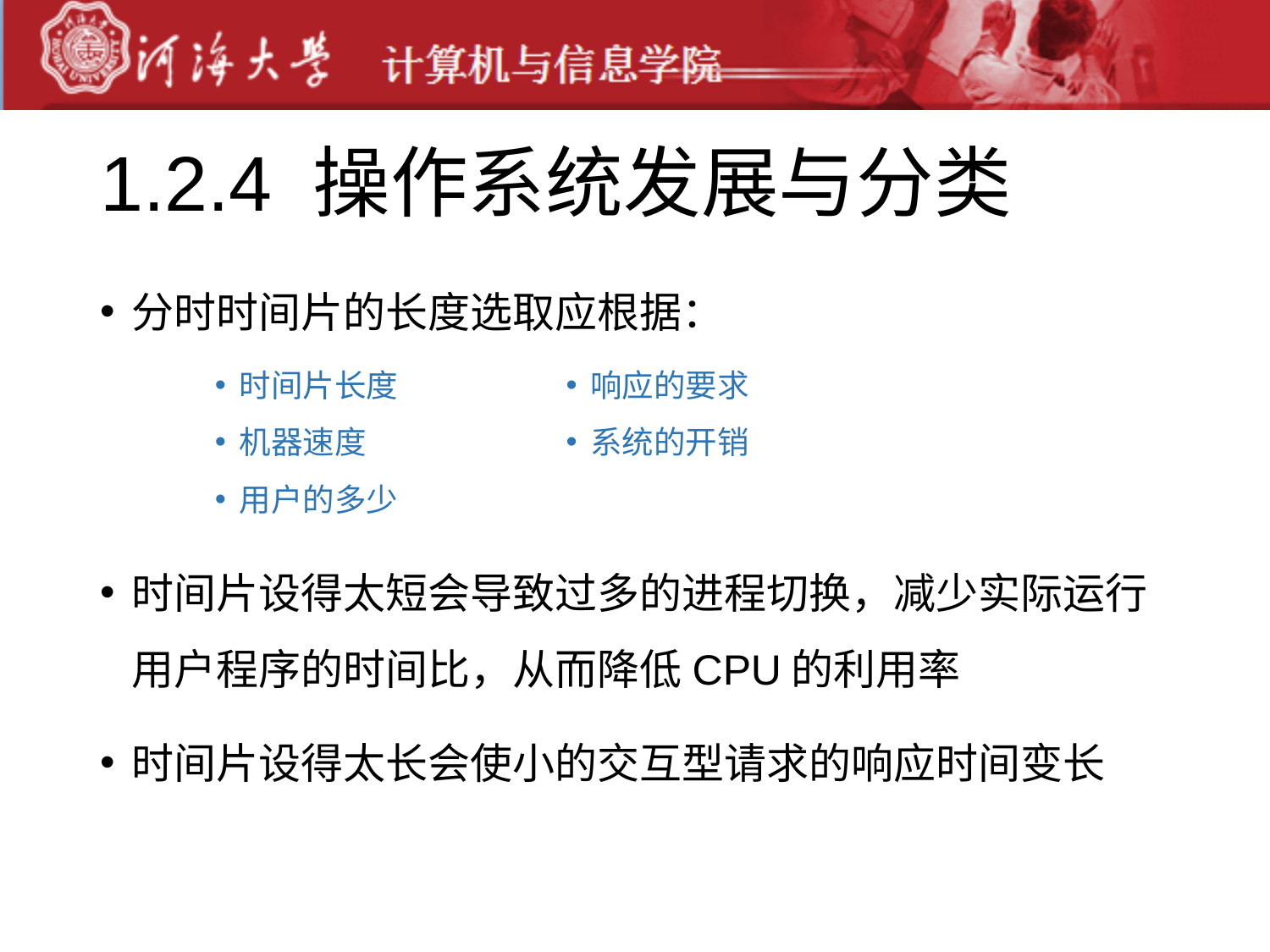

# 1.2.4 操作系统发展与分类
分时时间片的长度选取应根据：

时间片设得太短会导致过多的进程切换，减少实际运行用户程序的时间比，从而降低CPU的利用率
时间片设得太长会使小的交互型请求的响应时间变长

时间片长度
机器速度
用户的多少
响应的要求
系统的开销